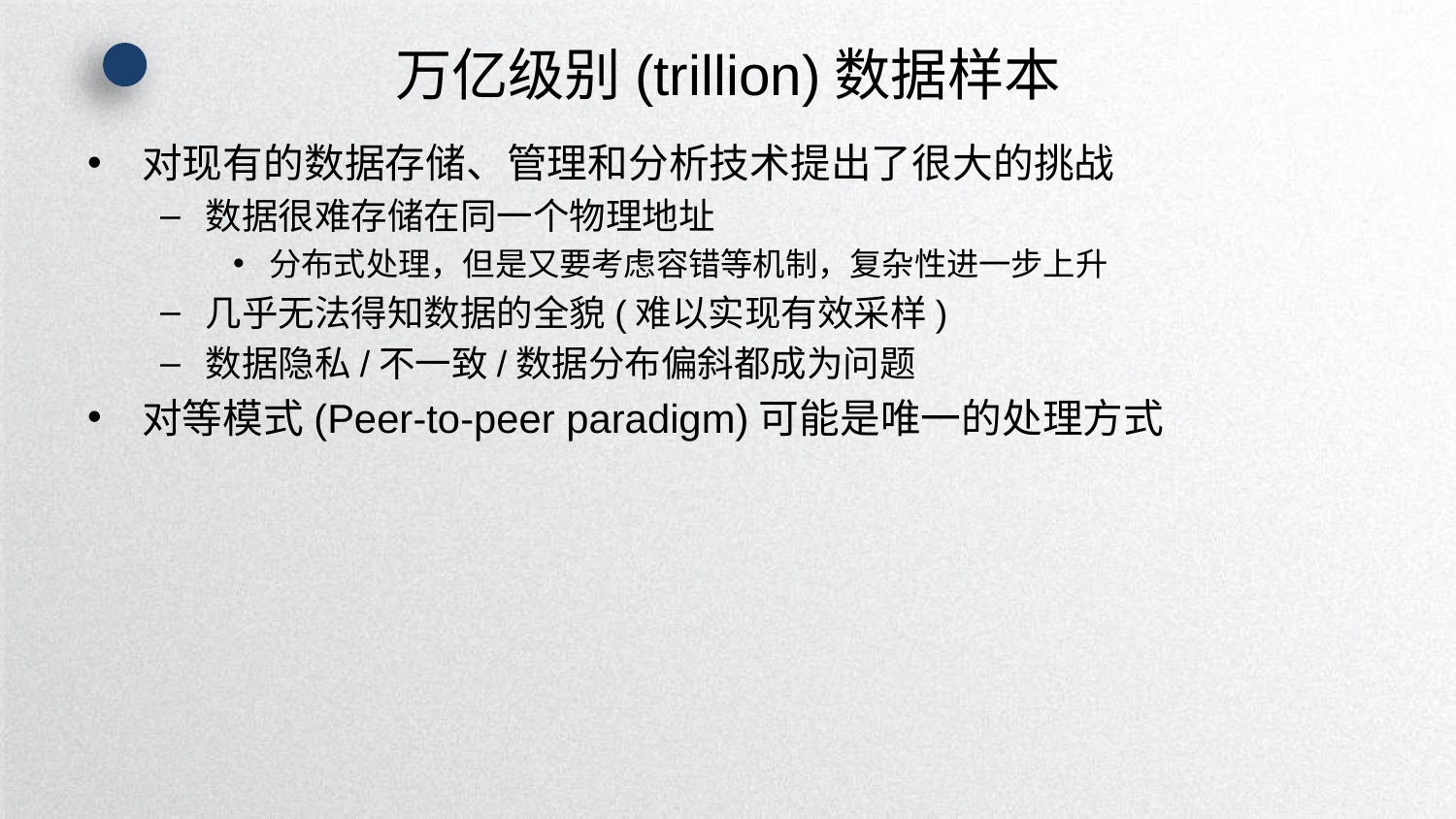

# 万亿级别(trillion)数据样本
对现有的数据存储、管理和分析技术提出了很大的挑战
数据很难存储在同一个物理地址
分布式处理，但是又要考虑容错等机制，复杂性进一步上升
几乎无法得知数据的全貌(难以实现有效采样)
数据隐私/不一致/数据分布偏斜都成为问题
对等模式(Peer-to-peer paradigm)可能是唯一的处理方式